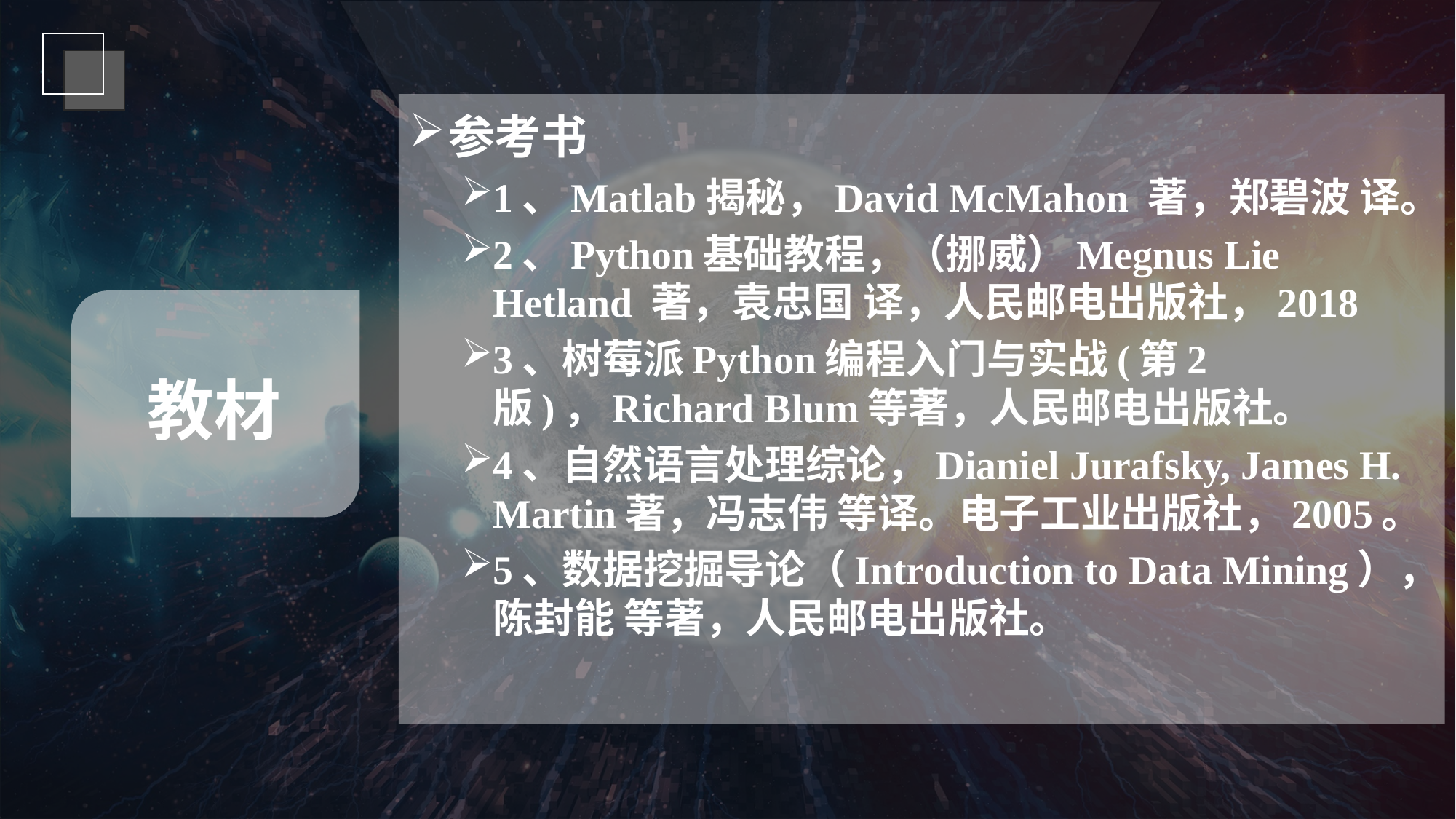

参考书
1、Matlab揭秘，David McMahon 著，郑碧波 译。
2、Python基础教程，（挪威）Megnus Lie Hetland 著，袁忠国 译，人民邮电出版社，2018
3、树莓派Python编程入门与实战(第2版)，Richard Blum等著，人民邮电出版社。
4、自然语言处理综论，Dianiel Jurafsky, James H. Martin著，冯志伟 等译。电子工业出版社，2005。
5、数据挖掘导论（Introduction to Data Mining），陈封能 等著，人民邮电出版社。

教材